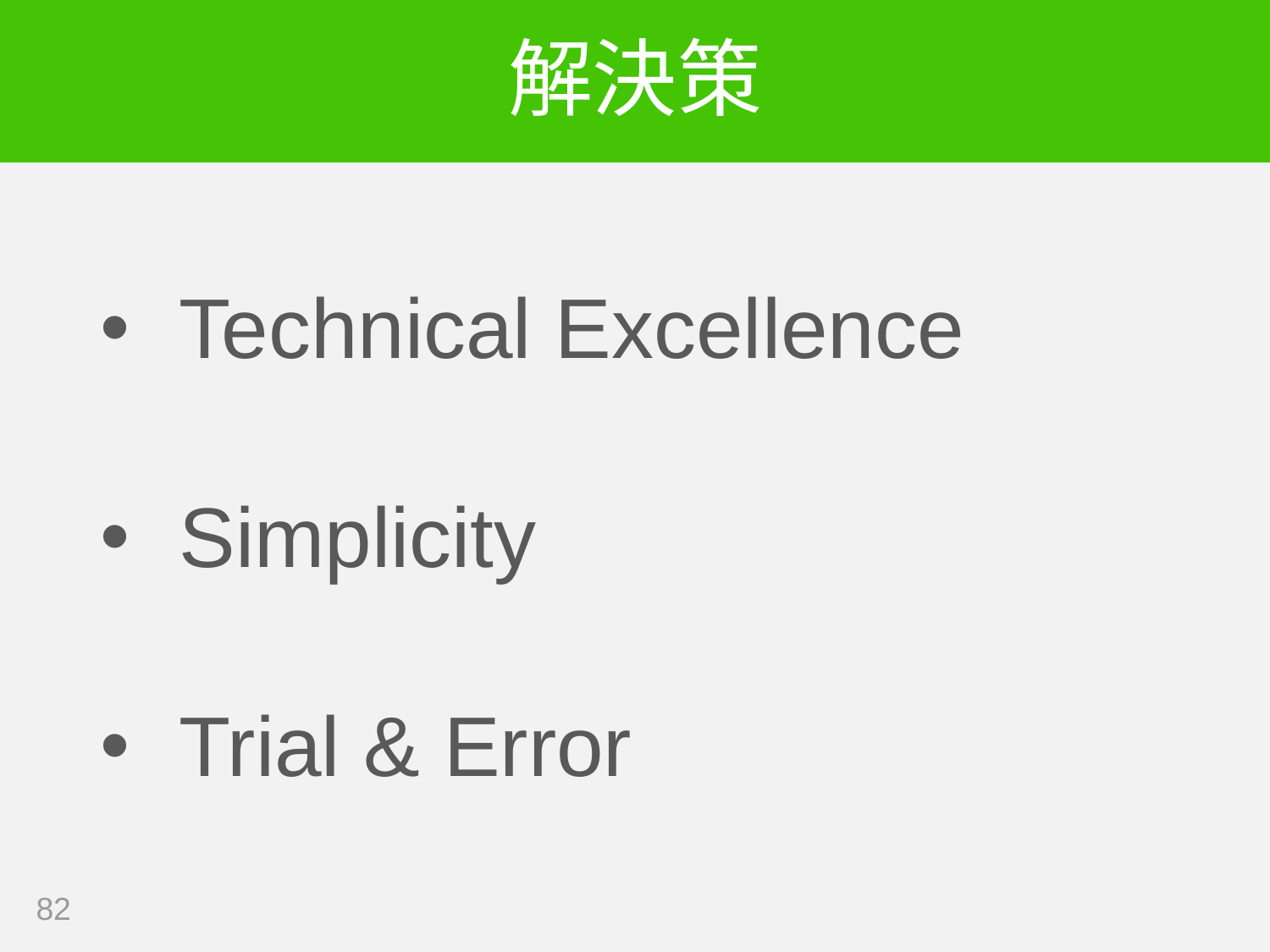

# 解決策
Technical Excellence

Simplicity

Trial & Error
82